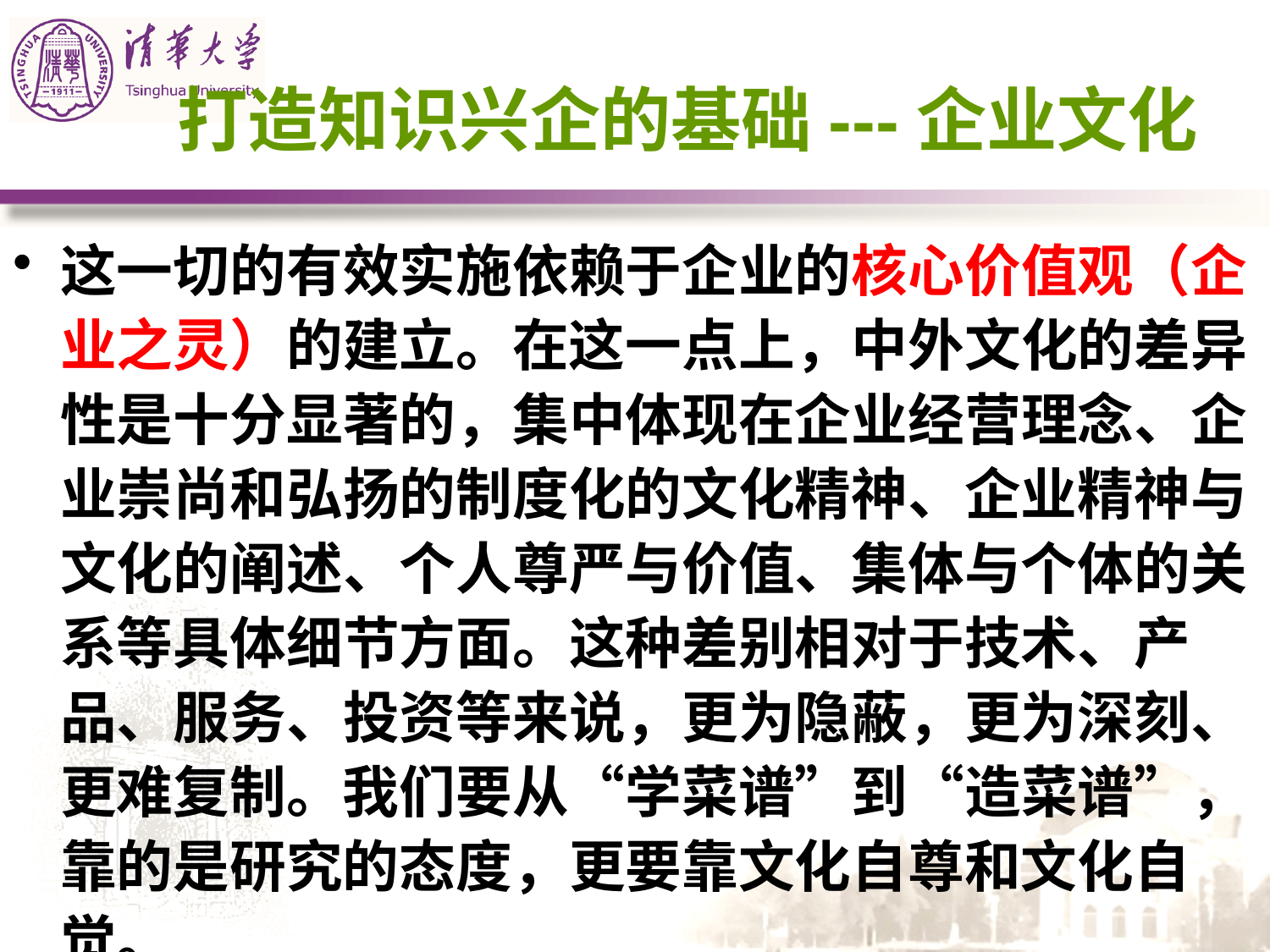

# 打造知识兴企的基础---企业文化
这一切的有效实施依赖于企业的核心价值观（企业之灵）的建立。在这一点上，中外文化的差异性是十分显著的，集中体现在企业经营理念、企业崇尚和弘扬的制度化的文化精神、企业精神与文化的阐述、个人尊严与价值、集体与个体的关系等具体细节方面。这种差别相对于技术、产品、服务、投资等来说，更为隐蔽，更为深刻、更难复制。我们要从“学菜谱”到“造菜谱”，靠的是研究的态度，更要靠文化自尊和文化自觉。